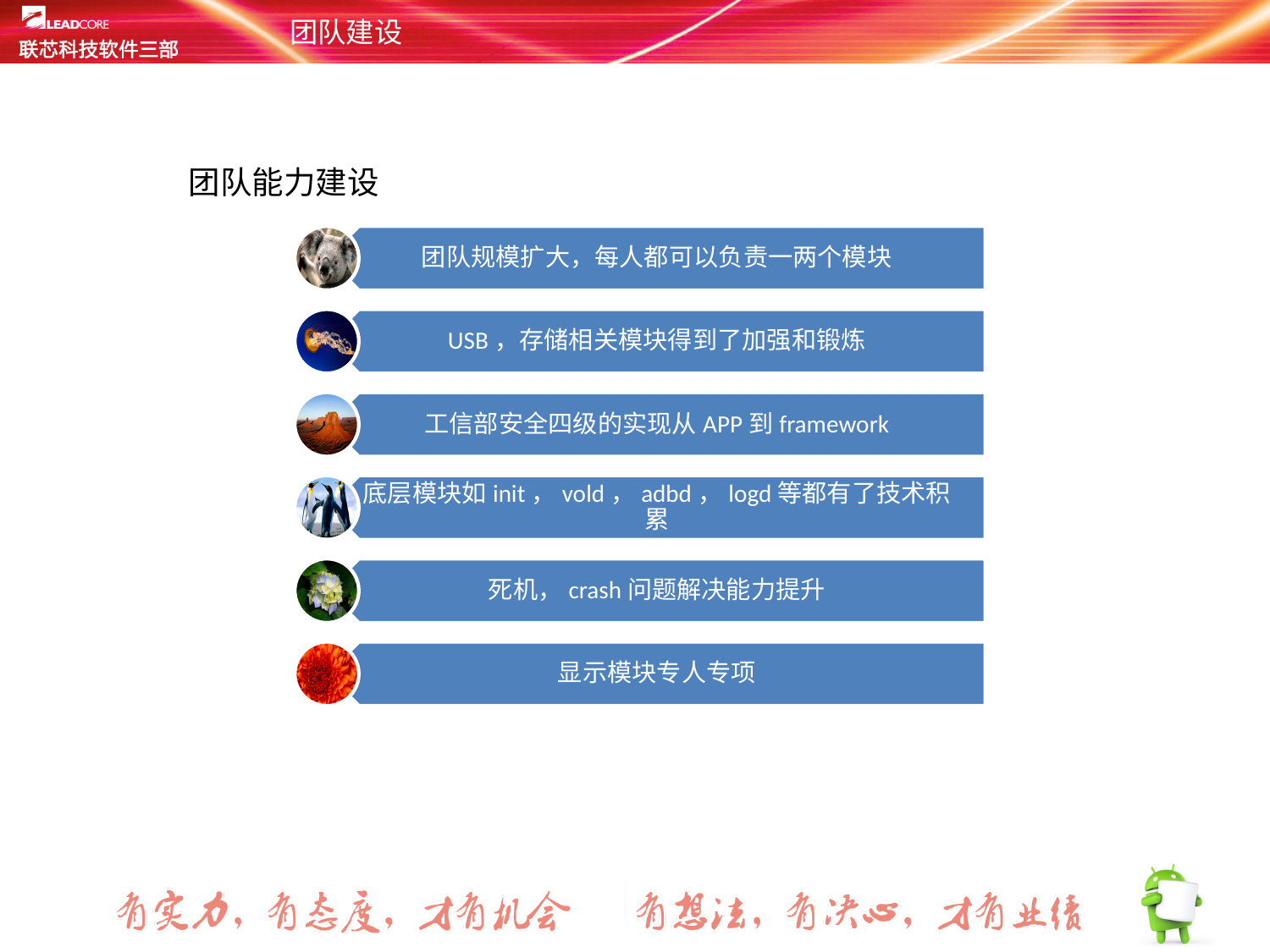

# 团队建设
团队能力建设
团队规模扩大，每人都可以负责一两个模块
USB，存储相关模块得到了加强和锻炼
工信部安全四级的实现从APP到framework
底层模块如init，vold，adbd，logd等都有了技术积累
死机，crash问题解决能力提升
显示模块专人专项